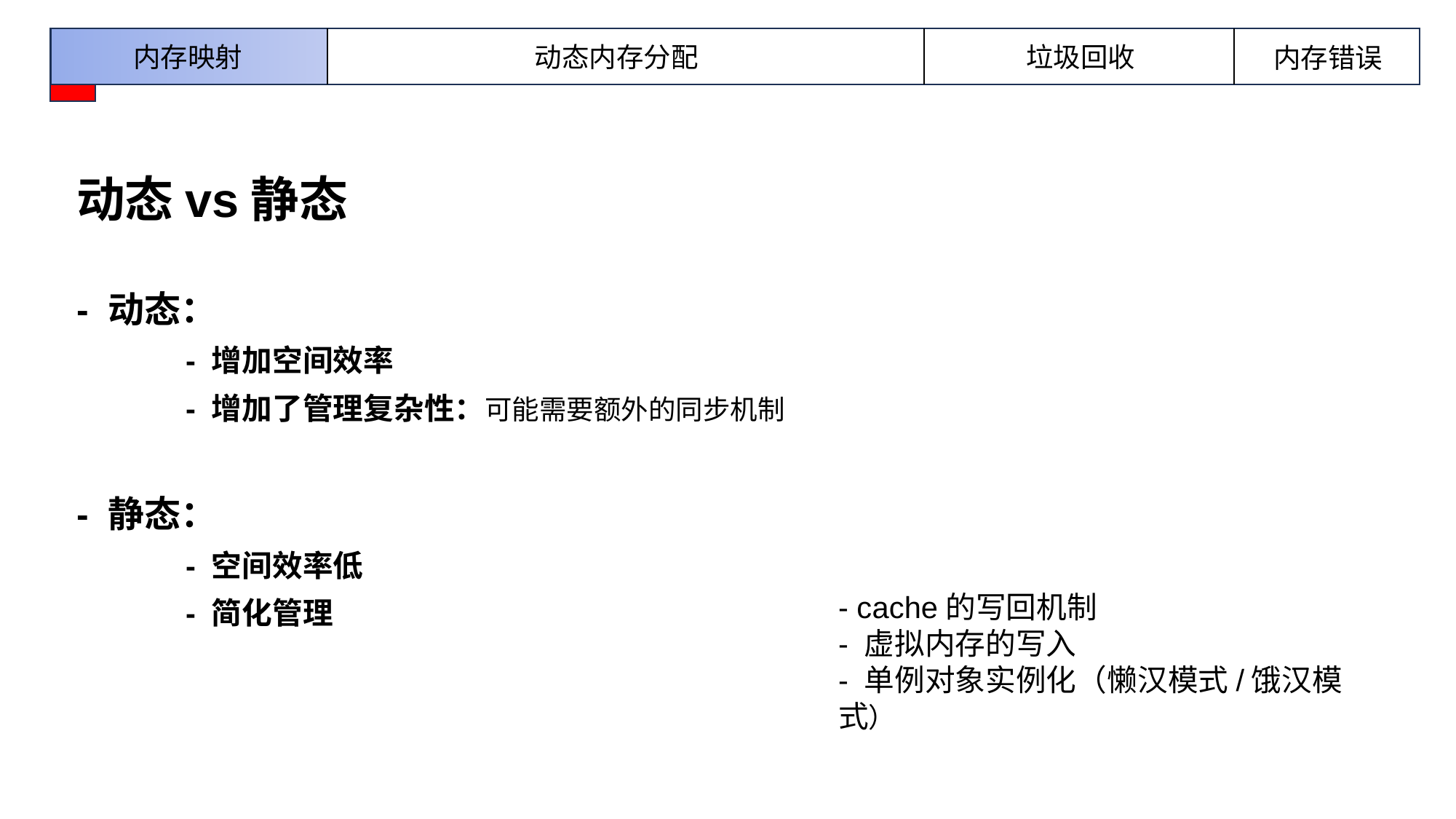

内存映射
动态内存分配
垃圾回收
内存错误

动态vs静态

- 动态：
	- 增加空间效率
	- 增加了管理复杂性：可能需要额外的同步机制

- 静态：
	- 空间效率低
	- 简化管理
- cache的写回机制
- 虚拟内存的写入
- 单例对象实例化（懒汉模式/饿汉模式）